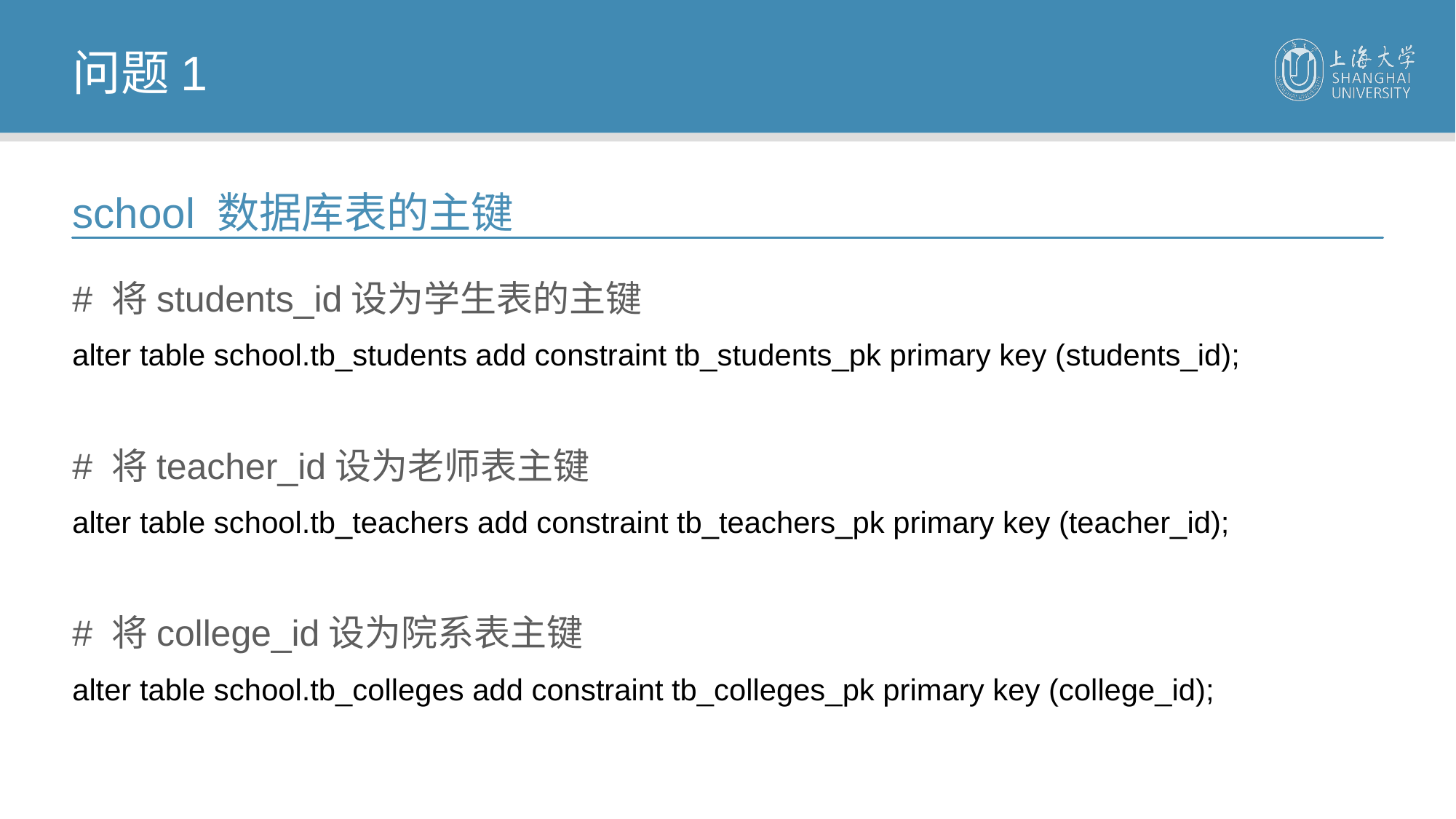

问题1
school 数据库表的主键
# 将students_id设为学生表的主键
alter table school.tb_students add constraint tb_students_pk primary key (students_id);

# 将teacher_id设为老师表主键
alter table school.tb_teachers add constraint tb_teachers_pk primary key (teacher_id);

# 将college_id设为院系表主键
alter table school.tb_colleges add constraint tb_colleges_pk primary key (college_id);